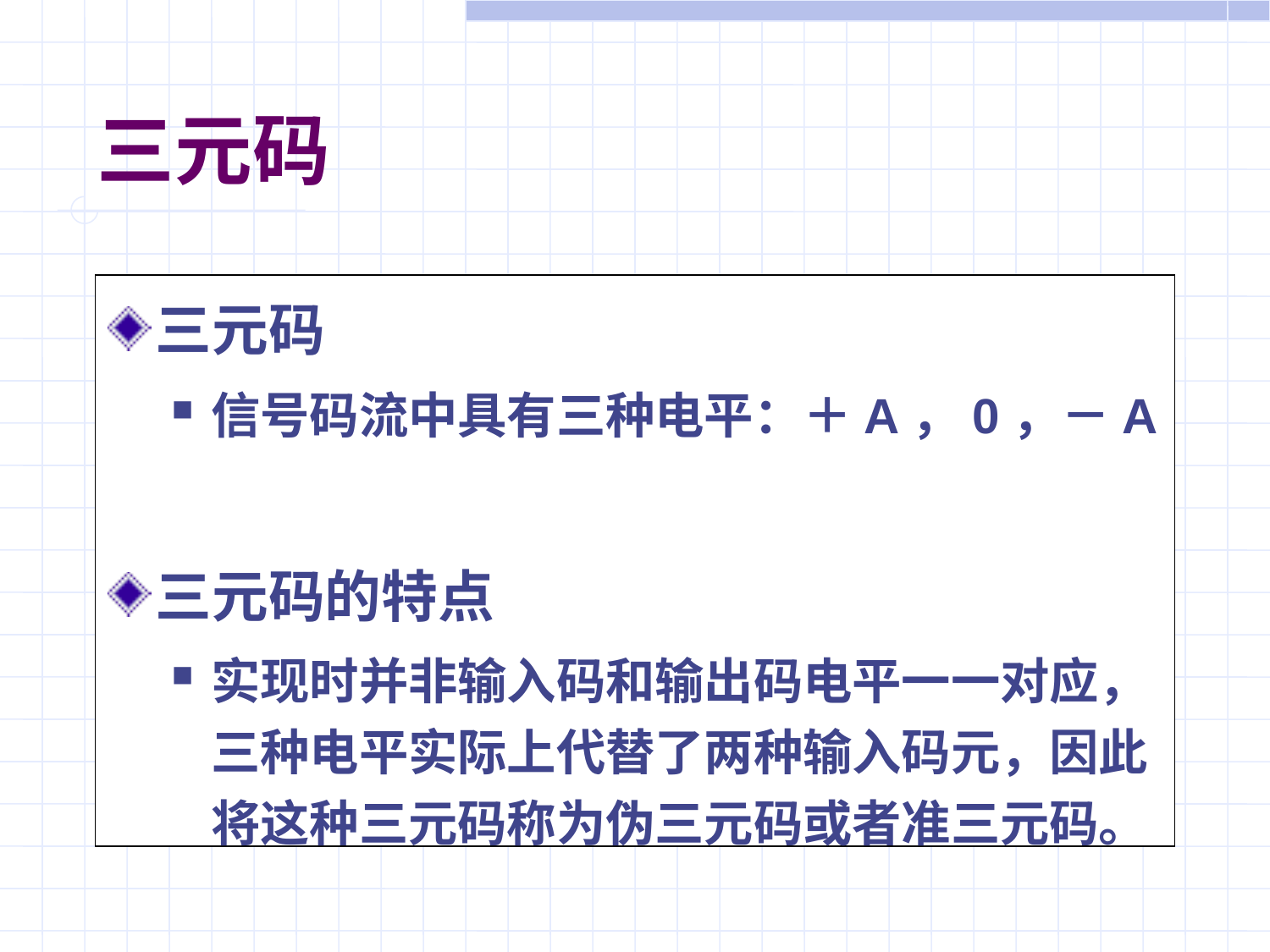

# 三元码
三元码
信号码流中具有三种电平：＋A，0，－A

三元码的特点
实现时并非输入码和输出码电平一一对应，三种电平实际上代替了两种输入码元，因此将这种三元码称为伪三元码或者准三元码。